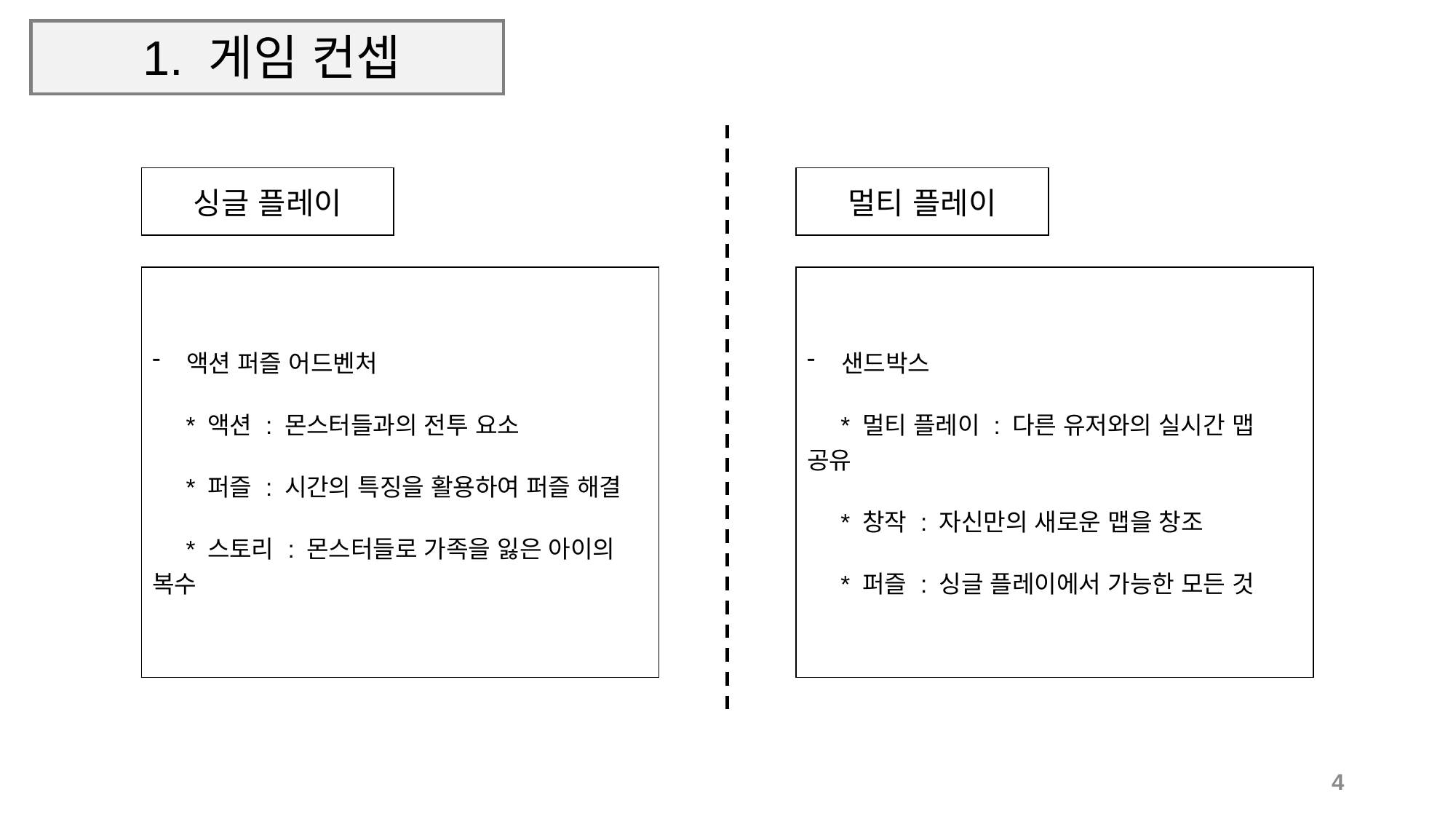

# 1. 게임 컨셉
| 싱글 플레이 |
| --- |
| 멀티 플레이 |
| --- |
| 액션 퍼즐 어드벤처 \* 액션 : 몬스터들과의 전투 요소 \* 퍼즐 : 시간의 특징을 활용하여 퍼즐 해결 \* 스토리 : 몬스터들로 가족을 잃은 아이의 복수 |
| --- |
| 샌드박스 \* 멀티 플레이 : 다른 유저와의 실시간 맵 공유 \* 창작 : 자신만의 새로운 맵을 창조 \* 퍼즐 : 싱글 플레이에서 가능한 모든 것 |
| --- |
4